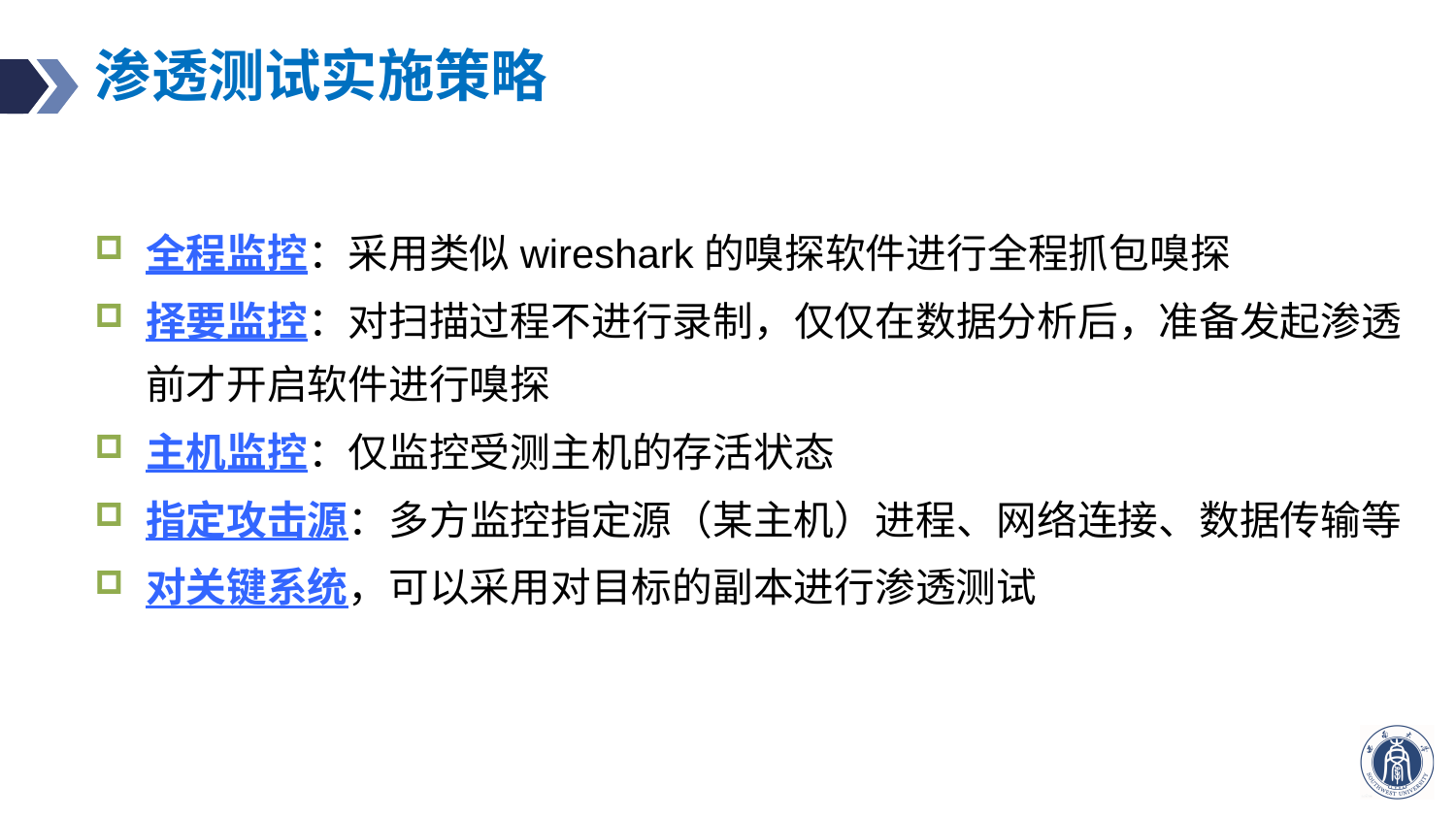

# 渗透测试实施策略
全程监控：采用类似wireshark的嗅探软件进行全程抓包嗅探
择要监控：对扫描过程不进行录制，仅仅在数据分析后，准备发起渗透前才开启软件进行嗅探
主机监控：仅监控受测主机的存活状态
指定攻击源：多方监控指定源（某主机）进程、网络连接、数据传输等
对关键系统，可以采用对目标的副本进行渗透测试